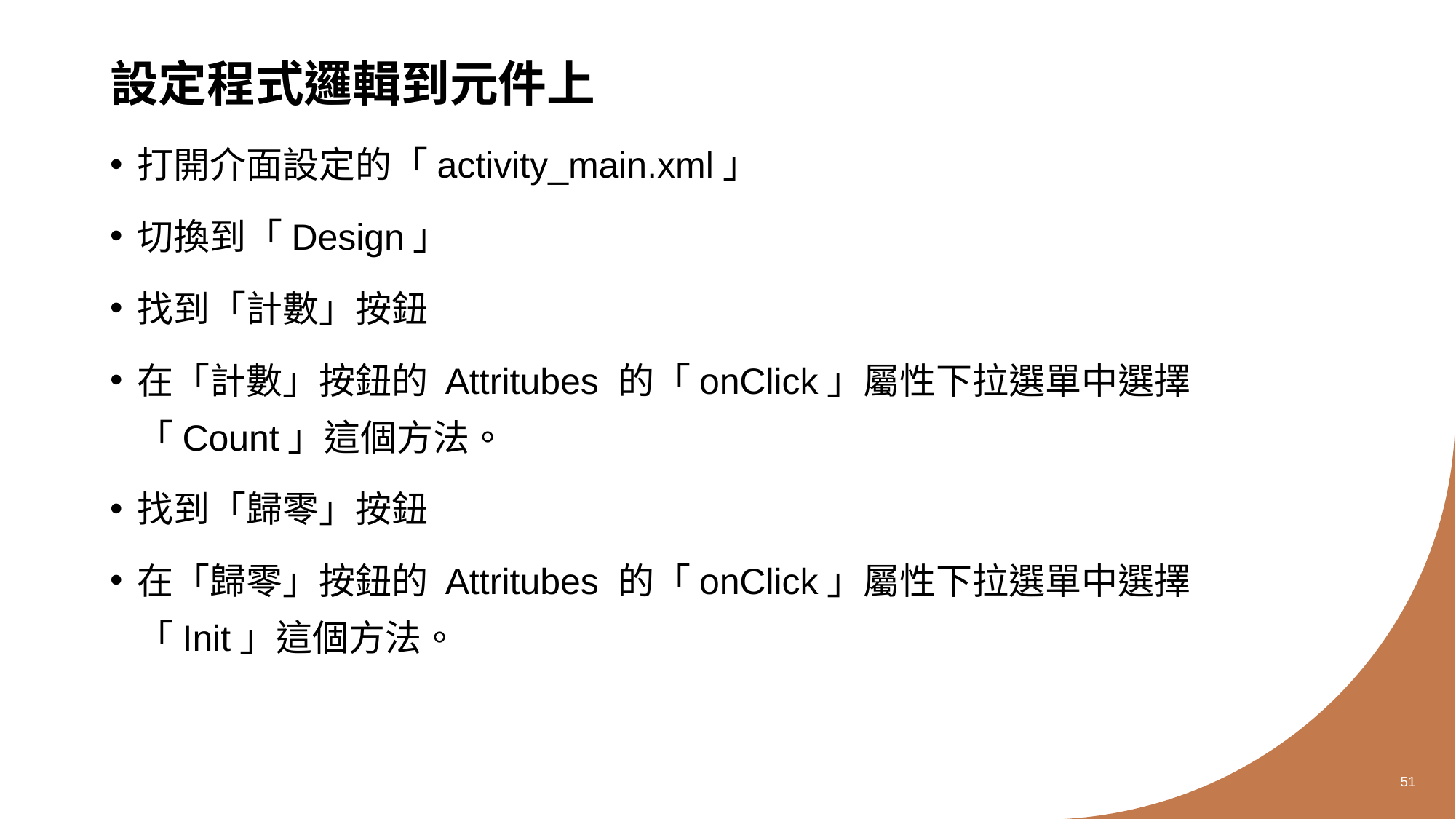

# 設定程式邏輯到元件上
打開介面設定的「activity_main.xml」
切換到「Design」
找到「計數」按鈕
在「計數」按鈕的 Attritubes 的「onClick」屬性下拉選單中選擇「Count」這個方法。
找到「歸零」按鈕
在「歸零」按鈕的 Attritubes 的「onClick」屬性下拉選單中選擇「Init」這個方法。
51